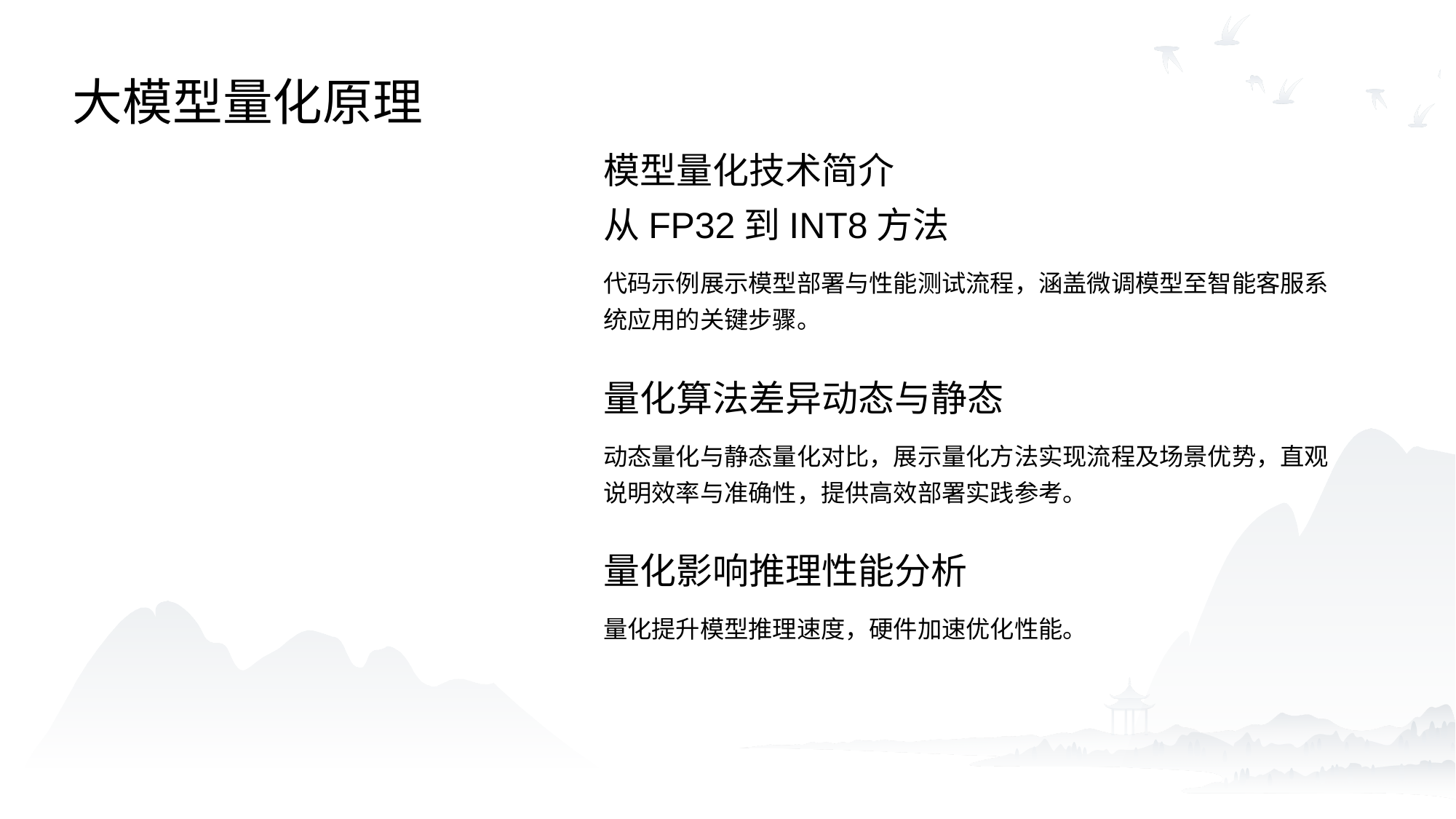

大模型量化原理

模型量化技术简介
从FP32到INT8方法
代码示例展示模型部署与性能测试流程，涵盖微调模型至智能客服系统应用的关键步骤。
量化算法差异动态与静态
动态量化与静态量化对比，展示量化方法实现流程及场景优势，直观说明效率与准确性，提供高效部署实践参考。
量化影响推理性能分析
量化提升模型推理速度，硬件加速优化性能。